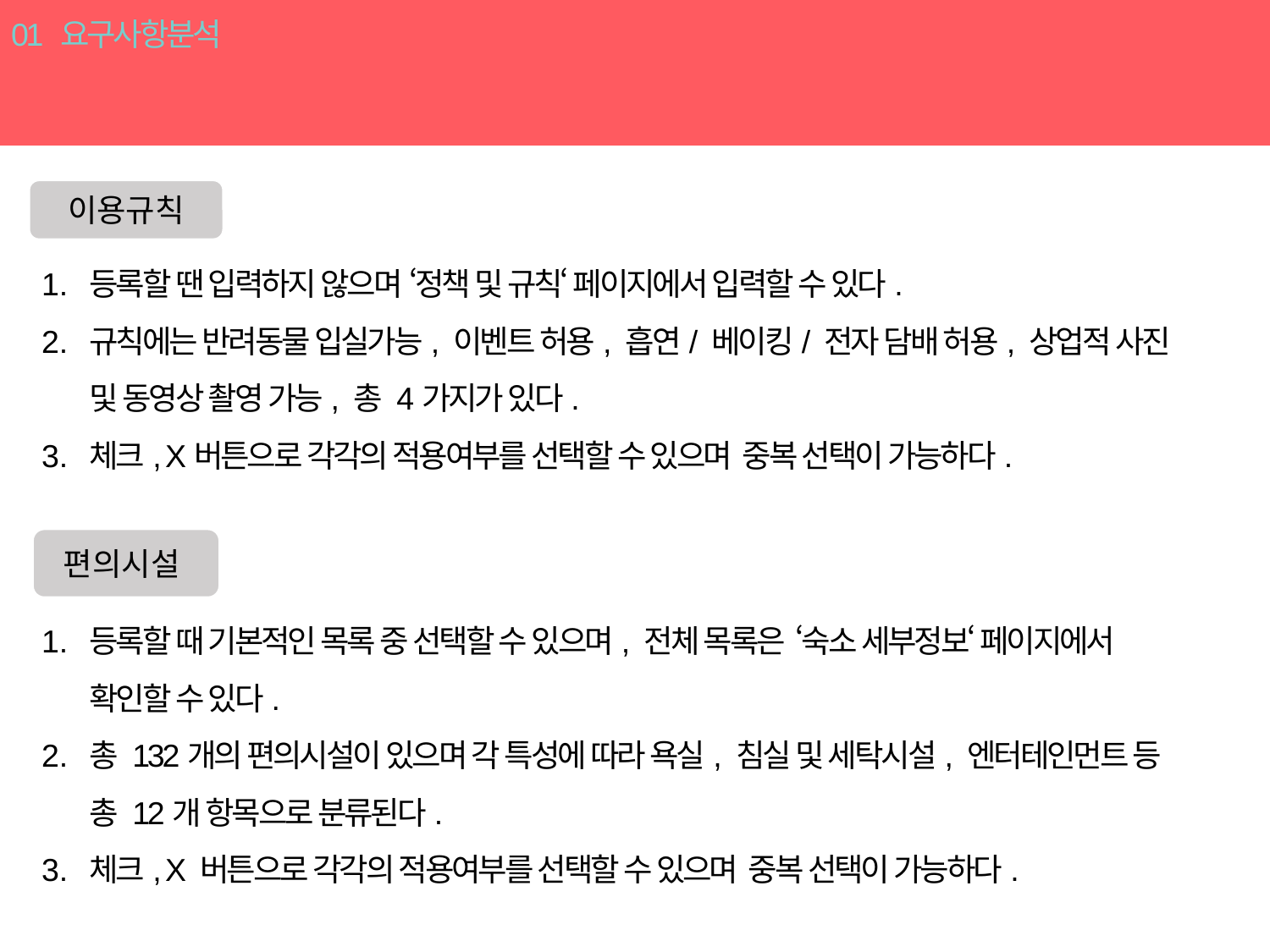

01 요구사항분석
숙소
이용규칙
등록할 땐 입력하지 않으며 ‘정책 및 규칙‘ 페이지에서 입력할 수 있다.
규칙에는 반려동물 입실가능, 이벤트 허용, 흡연/ 베이킹/ 전자 담배 허용, 상업적 사진 및 동영상 촬영 가능, 총 4가지가 있다.
체크, X버튼으로 각각의 적용여부를 선택할 수 있으며  중복 선택이 가능하다.
편의시설
등록할 때 기본적인 목록 중 선택할 수 있으며, 전체 목록은  ‘숙소 세부정보‘ 페이지에서 확인할 수 있다.
총 132개의 편의시설이 있으며 각 특성에 따라 욕실, 침실 및 세탁시설, 엔터테인먼트 등 총 12개 항목으로 분류된다.
체크, X 버튼으로 각각의 적용여부를 선택할 수 있으며  중복 선택이 가능하다.